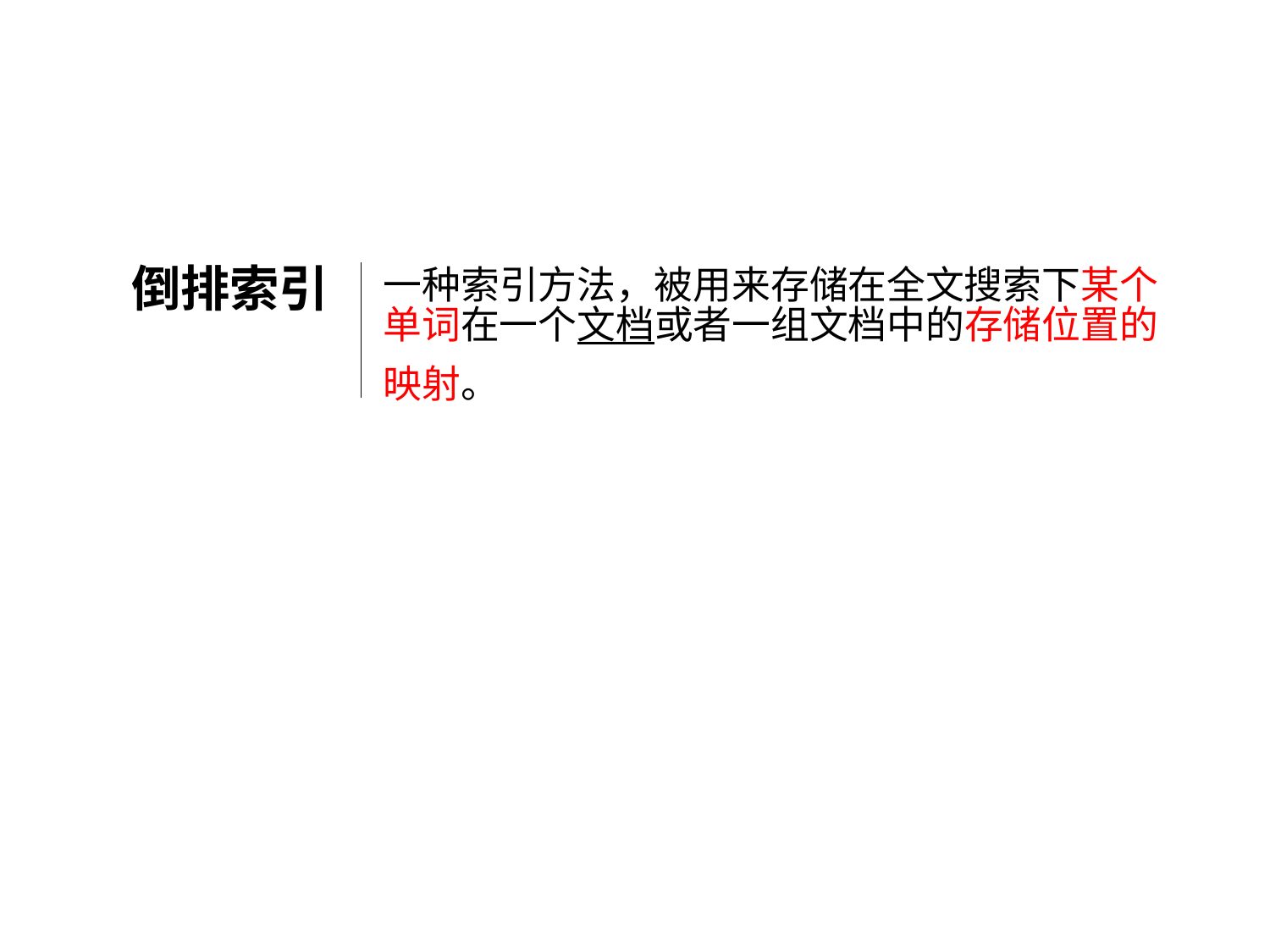

倒排索引
一种索引方法，被用来存储在全文搜索下某个单词在一个文档或者一组文档中的存储位置的映射。